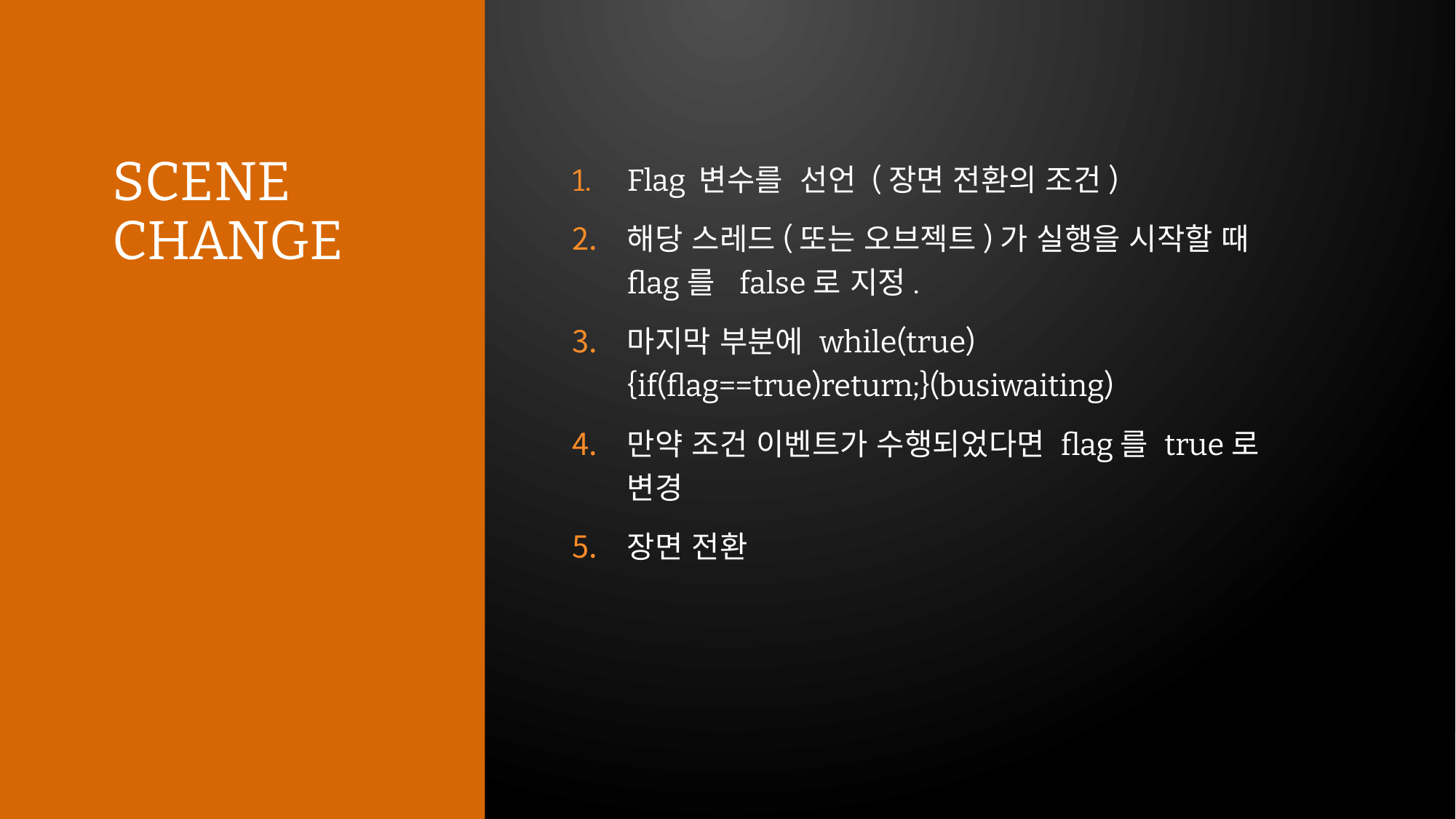

# Scene change
Flag 변수를  선언 (장면 전환의 조건)
해당 스레드(또는 오브젝트)가 실행을 시작할 때 flag를  false로 지정.
마지막 부분에 while(true){if(flag==true)return;}(busiwaiting)
만약 조건 이벤트가 수행되었다면 flag를 true로 변경
장면 전환